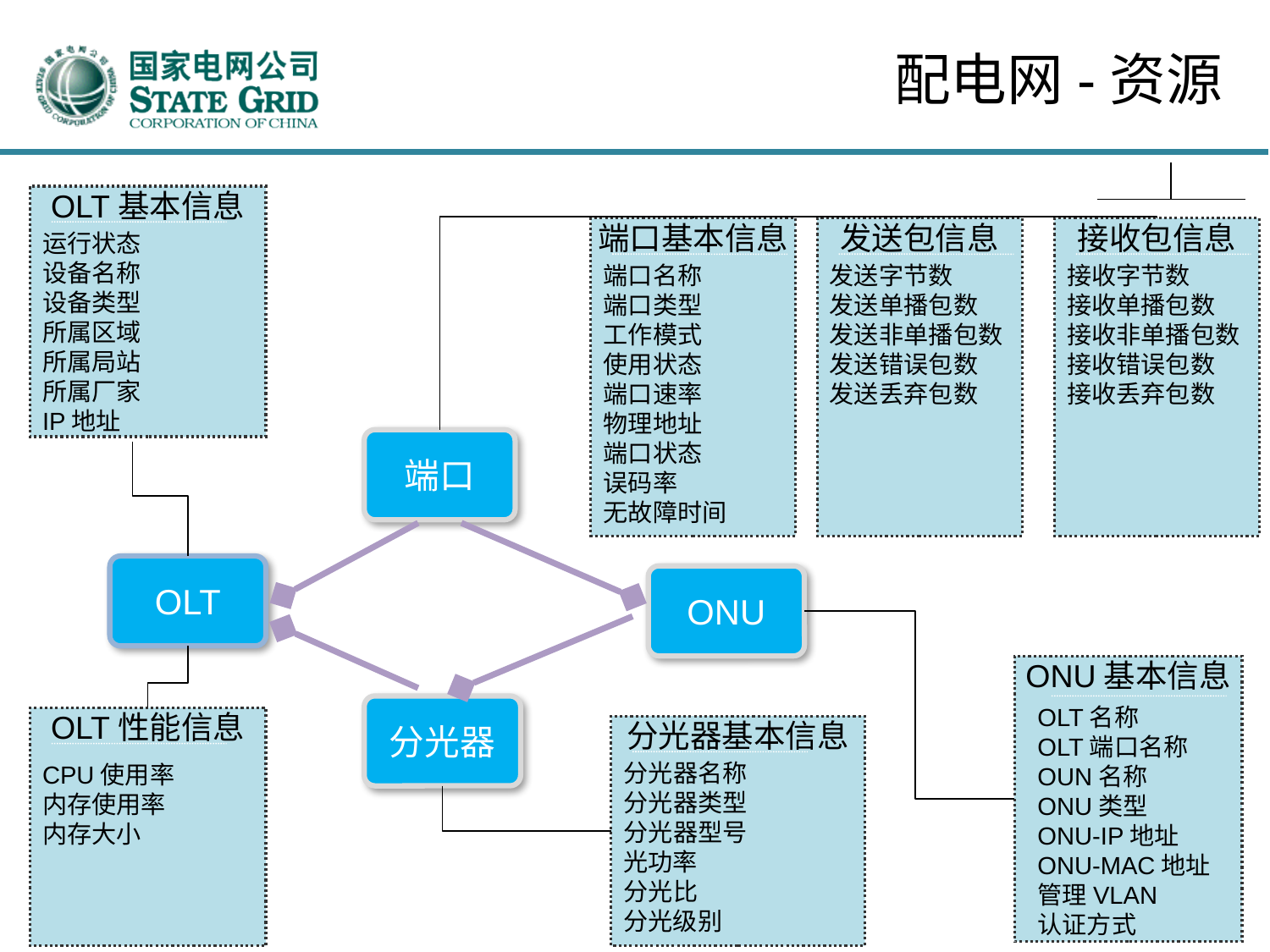

配电网-资源
OLT基本信息
端口基本信息
发送包信息
接收包信息
运行状态
设备名称
设备类型
所属区域
所属局站
所属厂家
IP地址

端口名称
端口类型
工作模式
使用状态
端口速率
物理地址
端口状态
误码率
无故障时间

发送字节数
发送单播包数
发送非单播包数
发送错误包数
发送丢弃包数

接收字节数
接收单播包数
接收非单播包数
接收错误包数
接收丢弃包数

端口
OLT
ONU
ONU基本信息
分光器
OLT名称
OLT端口名称
OUN名称
ONU类型
ONU-IP地址
ONU-MAC地址
管理VLAN
认证方式

OLT性能信息
分光器基本信息

分光器名称
分光器类型
分光器型号
光功率
分光比
分光级别

CPU使用率
内存使用率
内存大小